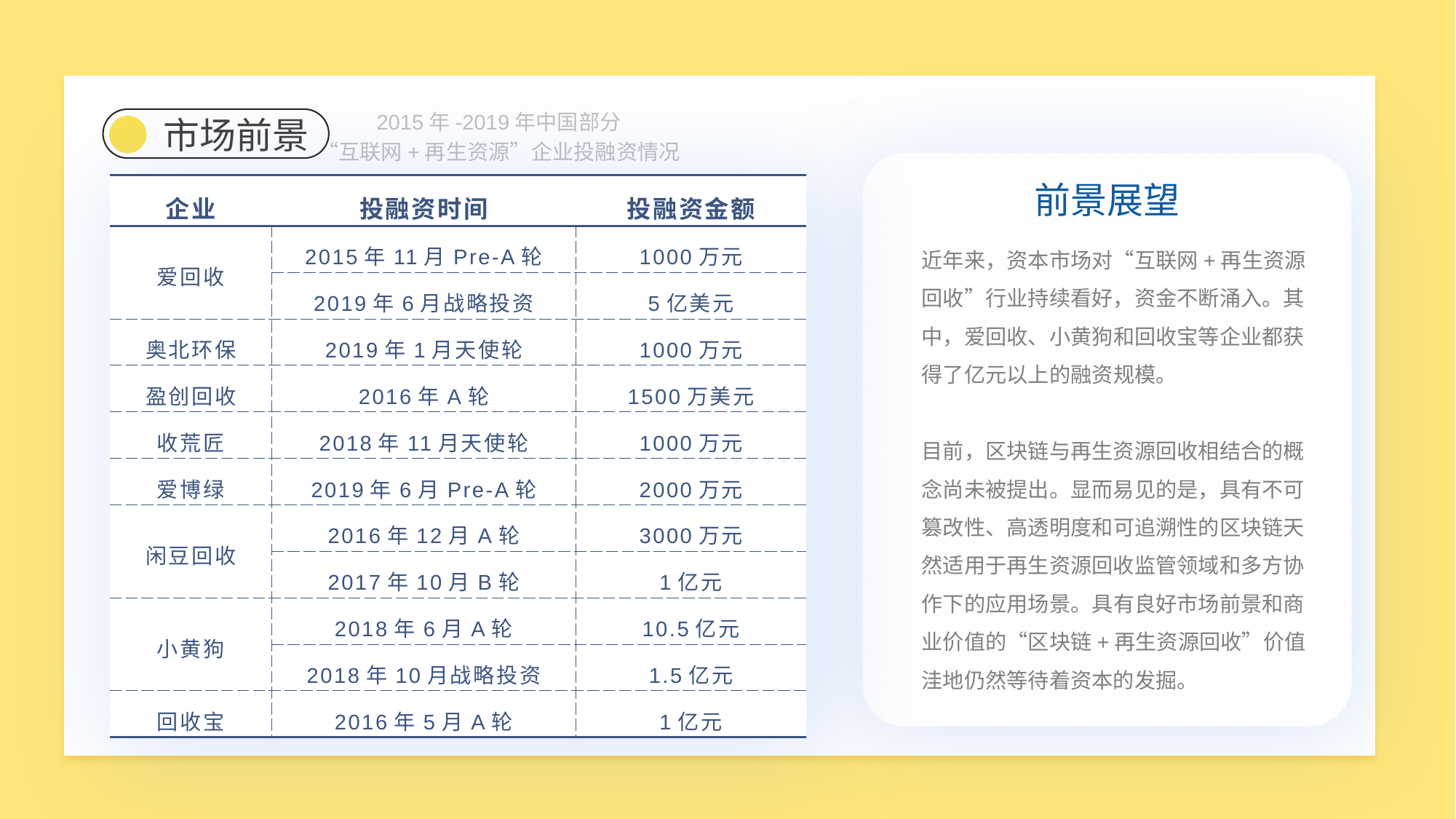

2015年-2019年中国部分
“互联网+再生资源”企业投融资情况
市场前景

前景展望
近年来，资本市场对“互联网+再生资源回收”行业持续看好，资金不断涌入。其中，爱回收、小黄狗和回收宝等企业都获得了亿元以上的融资规模。
目前，区块链与再生资源回收相结合的概念尚未被提出。显而易见的是，具有不可篡改性、高透明度和可追溯性的区块链天然适用于再生资源回收监管领域和多方协作下的应用场景。具有良好市场前景和商业价值的“区块链+再生资源回收”价值洼地仍然等待着资本的发掘。
| 企业 | 投融资时间 | 投融资金额 |
| --- | --- | --- |
| 爱回收 | 2015年11月Pre-A轮 | 1000万元 |
|  | 2019年6月战略投资 | 5亿美元 |
| 奥北环保 | 2019年1月天使轮 | 1000万元 |
| 盈创回收 | 2016年A轮 | 1500万美元 |
| 收荒匠 | 2018年11月天使轮 | 1000万元 |
| 爱博绿 | 2019年6月Pre-A轮 | 2000万元 |
| 闲豆回收 | 2016年12月A轮 | 3000万元 |
|  | 2017年10月B轮 | 1亿元 |
| 小黄狗 | 2018年6月A轮 | 10.5亿元 |
|  | 2018年10月战略投资 | 1.5亿元 |
| 回收宝 | 2016年5月A轮 | 1亿元 |